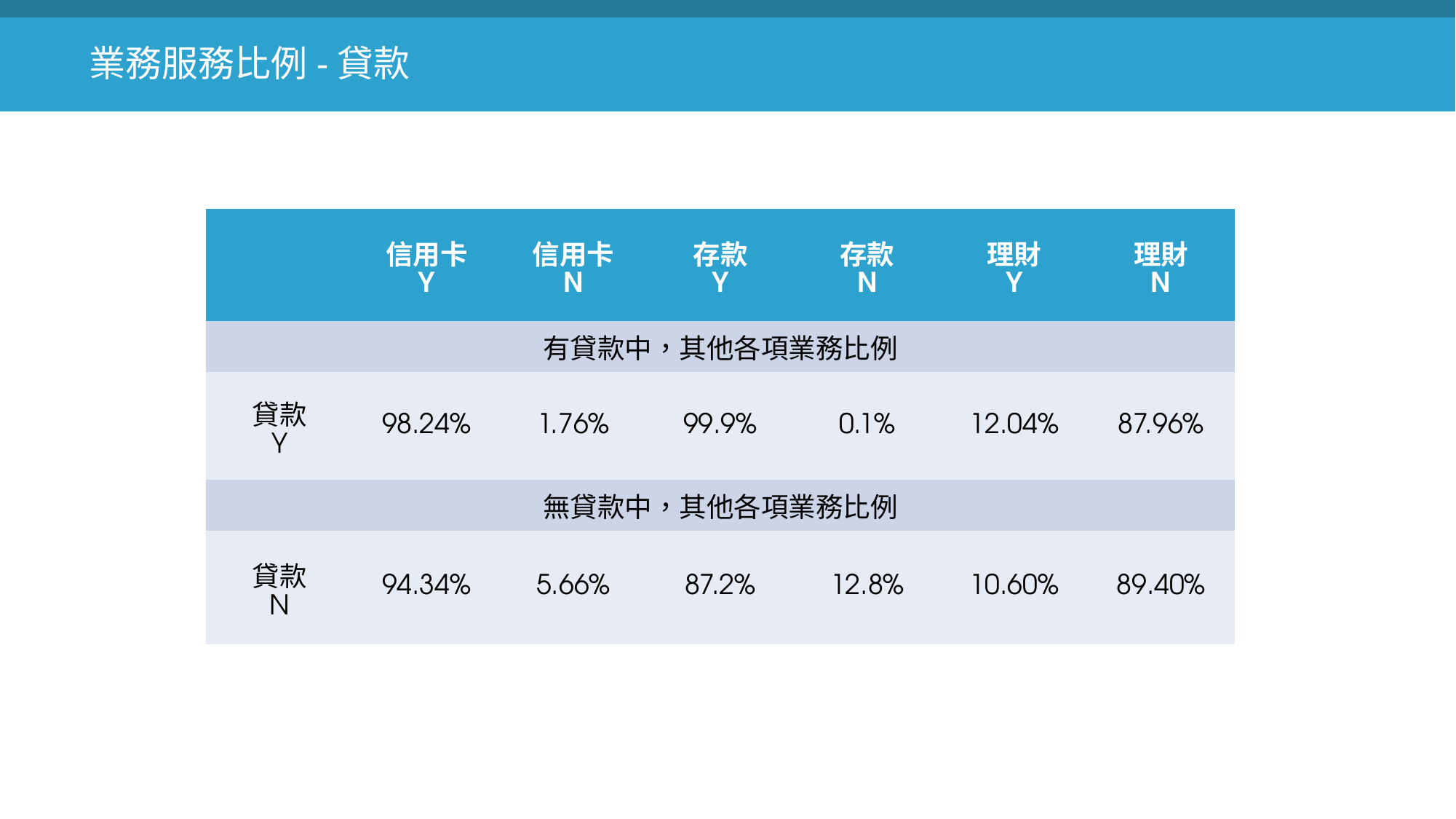

業務服務比例-貸款
|  | 信用卡 Y | 信用卡 N | 存款 Y | 存款 N | 理財 Y | 理財 N |
| --- | --- | --- | --- | --- | --- | --- |
| 有貸款中，其他各項業務比例 |  |  |  |  |  |  |
| 貸款 Y | 98.24% | 1.76% | 99.9% | 0.1% | 12.04% | 87.96% |
| 無貸款中，其他各項業務比例 |  |  |  |  |  |  |
| 貸款 N | 94.34% | 5.66% | 87.2% | 12.8% | 10.60% | 89.40% |